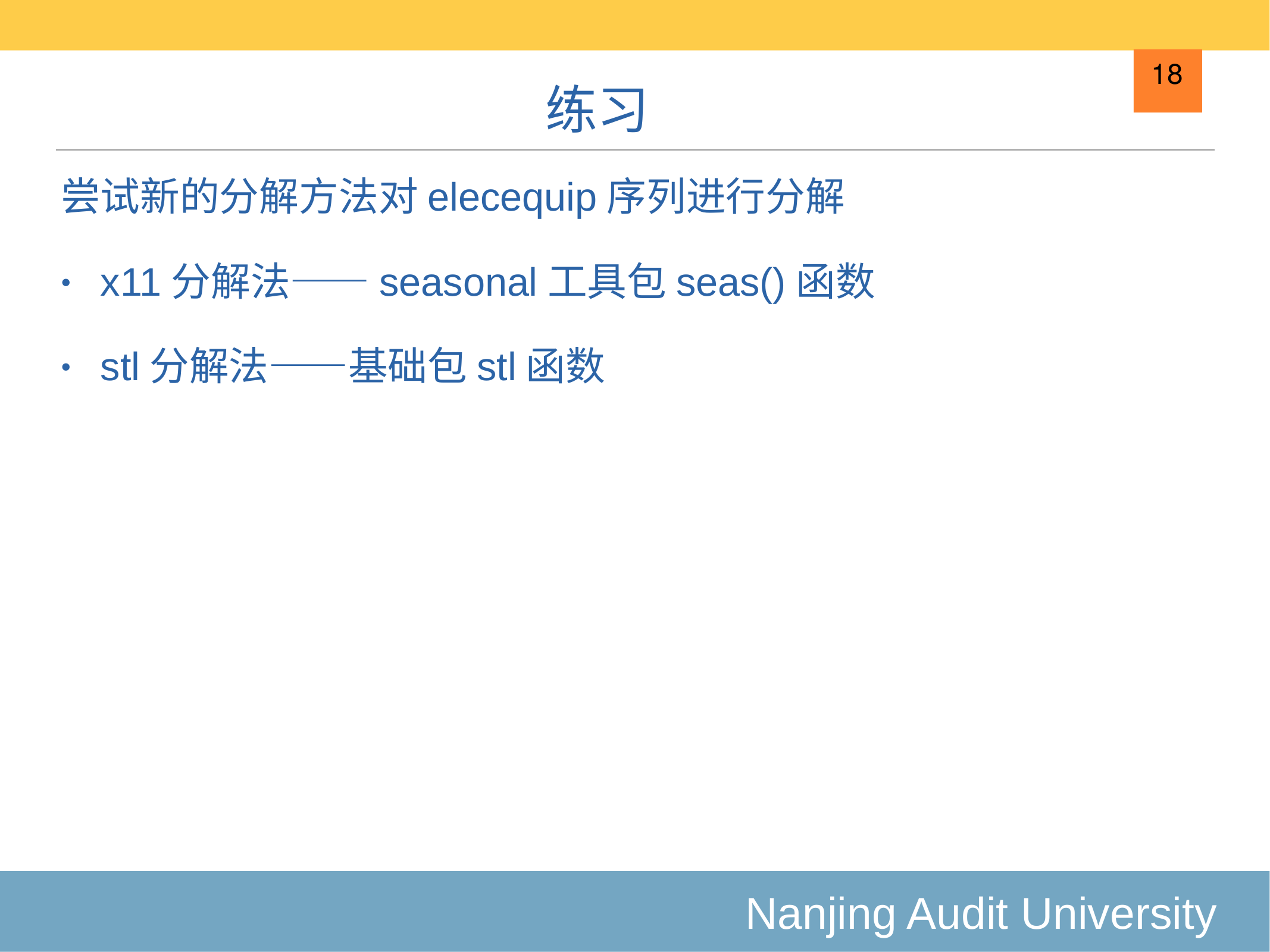

# 练习
18
尝试新的分解方法对elecequip序列进行分解
x11分解法——seasonal工具包seas()函数
stl分解法——基础包stl函数